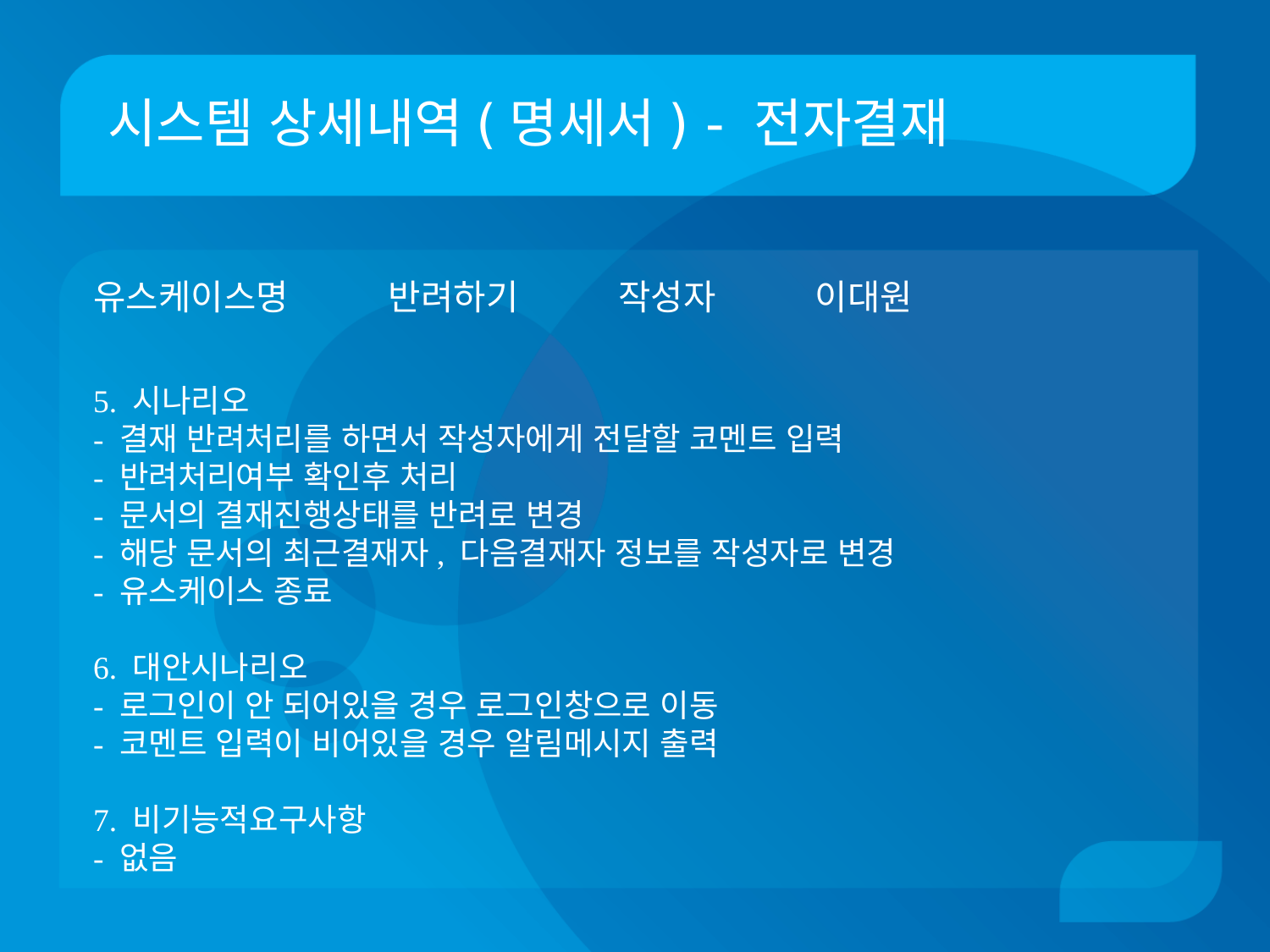

# 시스템 상세내역(명세서) - 전자결재
유스케이스명          반려하기          작성자          이대원
5. 시나리오
- 결재 반려처리를 하면서 작성자에게 전달할 코멘트 입력
- 반려처리여부 확인후 처리
- 문서의 결재진행상태를 반려로 변경
- 해당 문서의 최근결재자, 다음결재자 정보를 작성자로 변경
- 유스케이스 종료

6. 대안시나리오
- 로그인이 안 되어있을 경우 로그인창으로 이동
- 코멘트 입력이 비어있을 경우 알림메시지 출력

7. 비기능적요구사항
- 없음